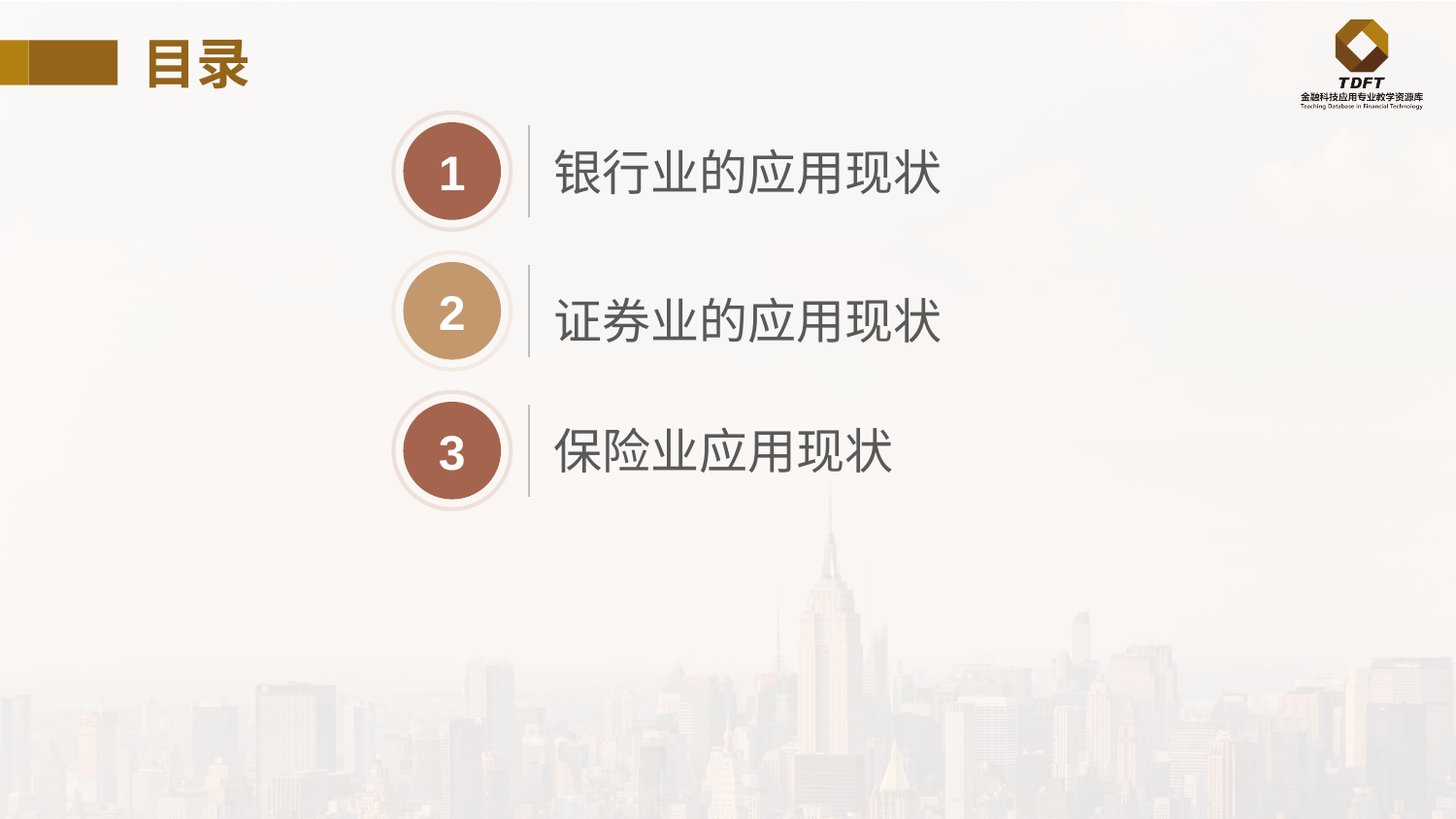

目录

1
银行业的应用现状

2
证券业的应用现状

3
保险业应用现状